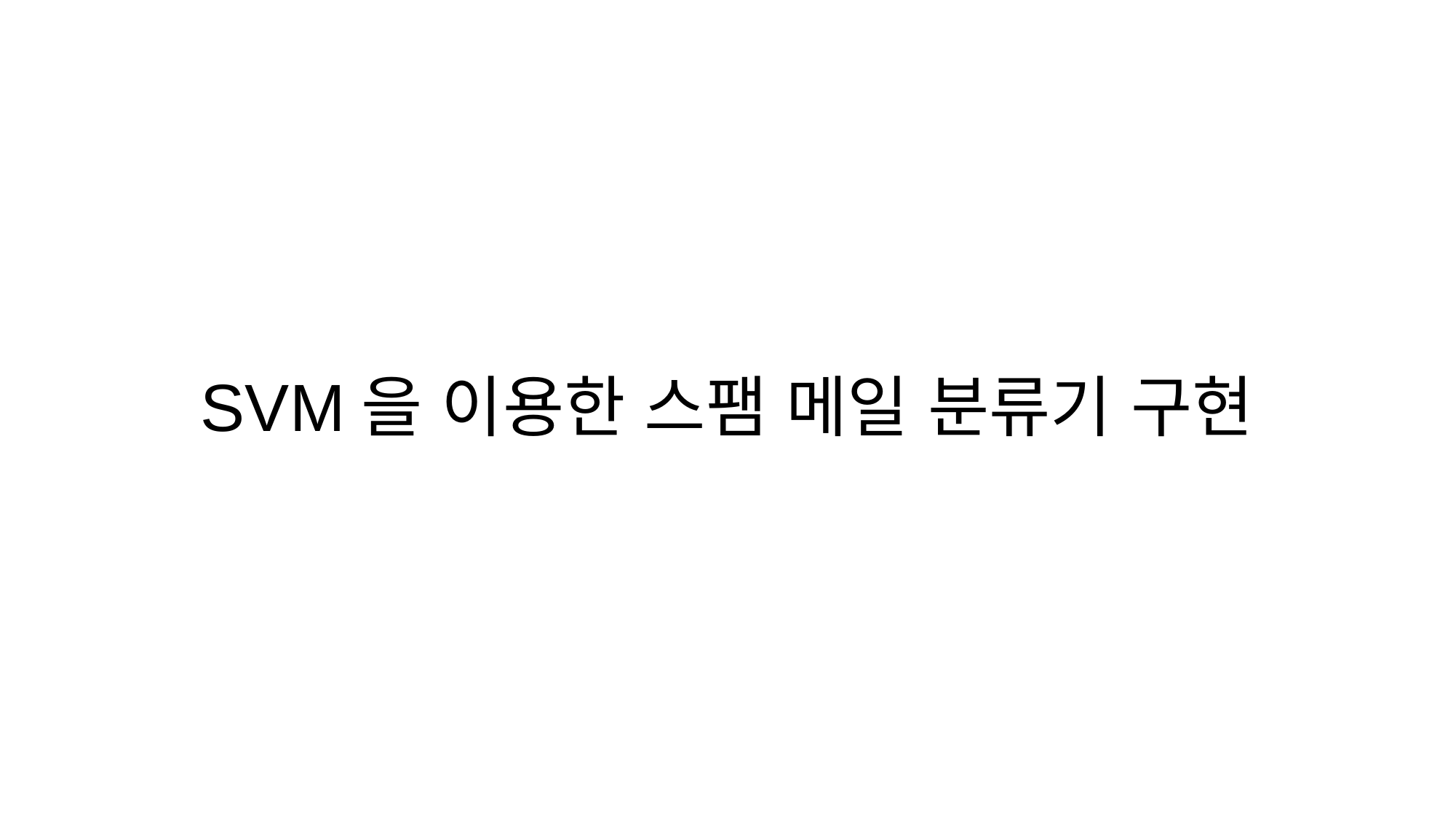

# SVM을 이용한 스팸 메일 분류기 구현